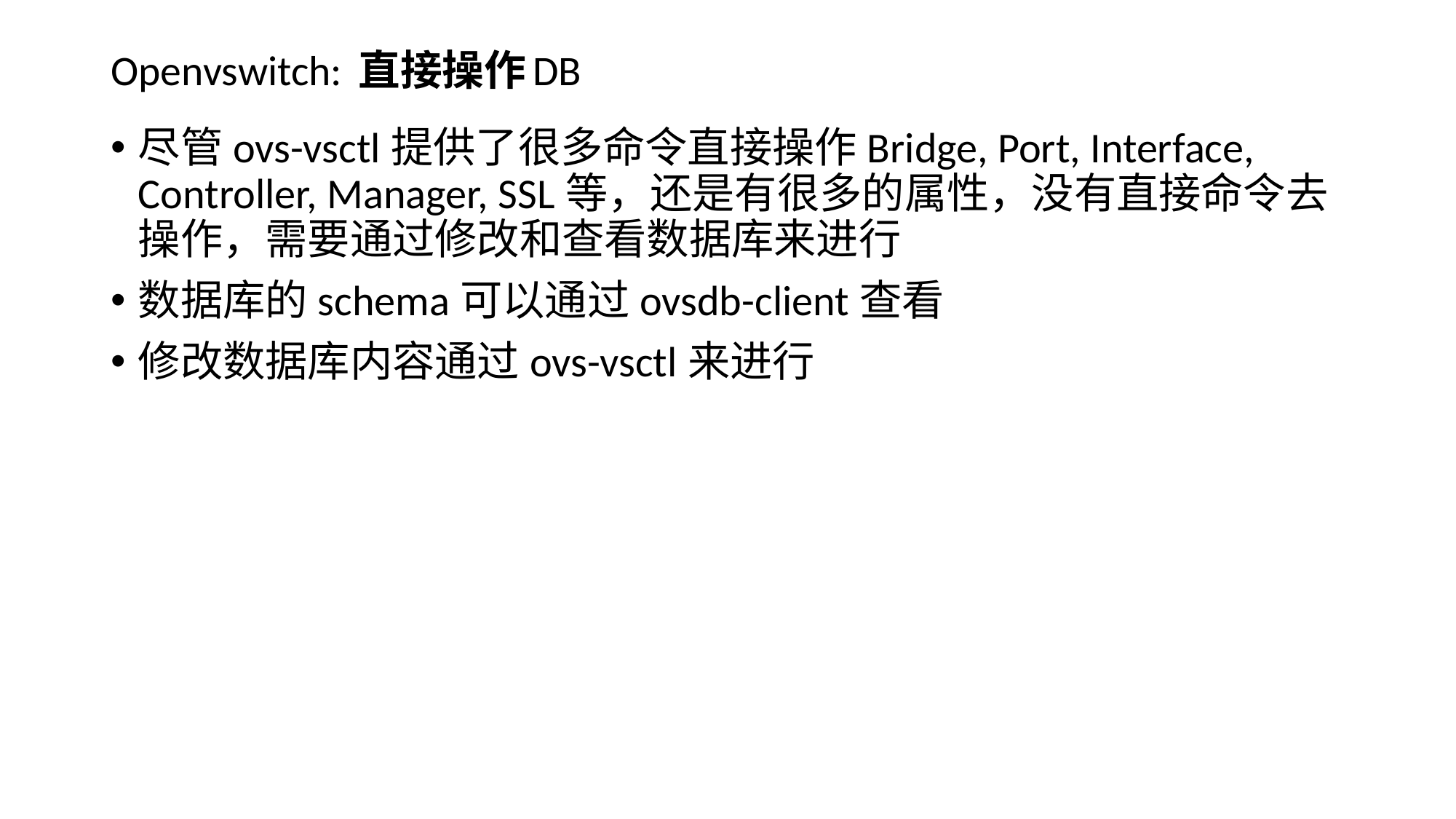

# Openvswitch: 直接操作DB
尽管ovs-vsctl提供了很多命令直接操作Bridge, Port, Interface, Controller, Manager, SSL等，还是有很多的属性，没有直接命令去操作，需要通过修改和查看数据库来进行
数据库的schema可以通过ovsdb-client查看
修改数据库内容通过ovs-vsctl来进行